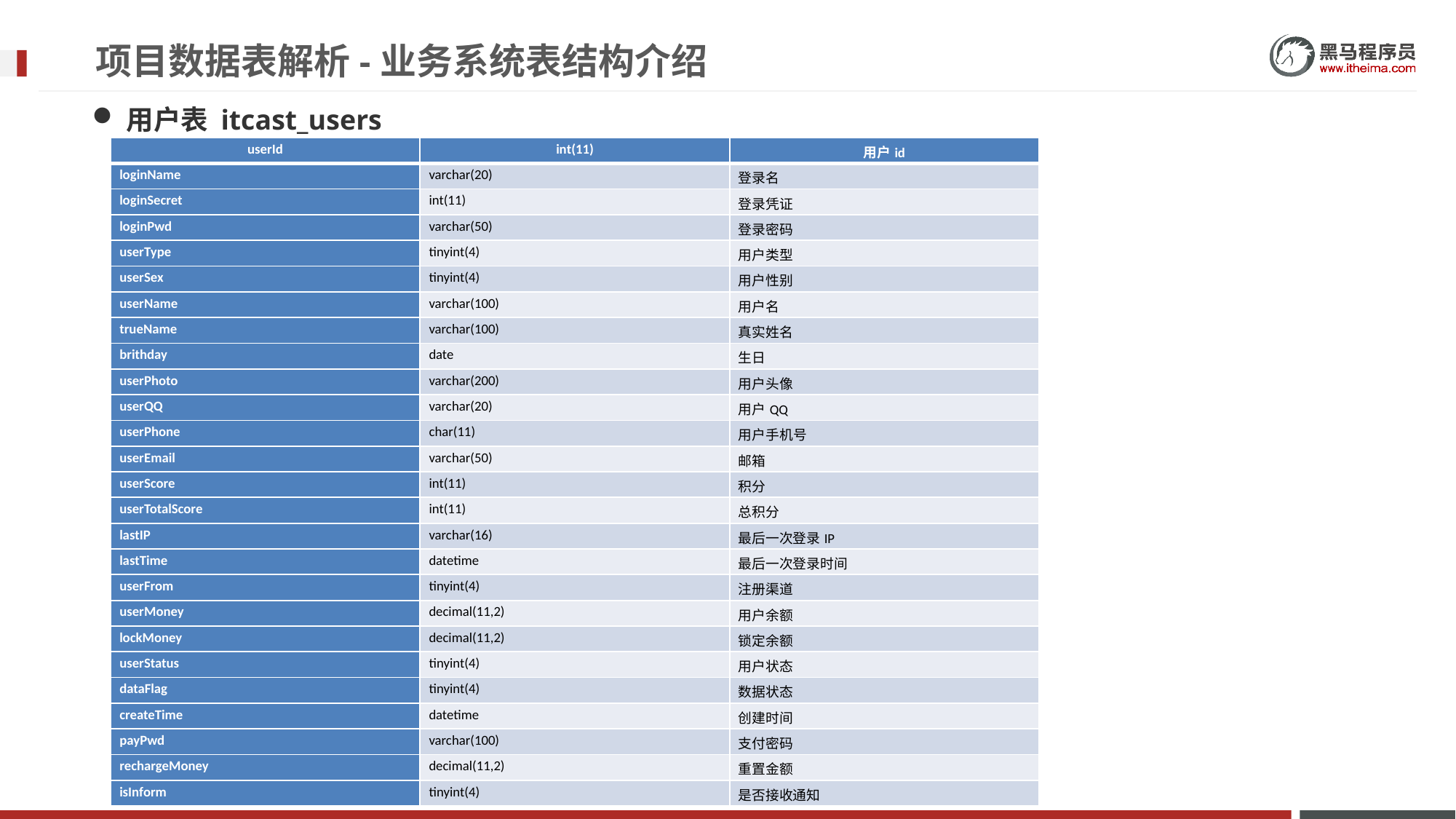

# 项目数据表解析-业务系统表结构介绍
用户表 itcast_users

| userId | int(11) | 用户id |
| --- | --- | --- |
| loginName | varchar(20) | 登录名 |
| loginSecret | int(11) | 登录凭证 |
| loginPwd | varchar(50) | 登录密码 |
| userType | tinyint(4) | 用户类型 |
| userSex | tinyint(4) | 用户性别 |
| userName | varchar(100) | 用户名 |
| trueName | varchar(100) | 真实姓名 |
| brithday | date | 生日 |
| userPhoto | varchar(200) | 用户头像 |
| userQQ | varchar(20) | 用户QQ |
| userPhone | char(11) | 用户手机号 |
| userEmail | varchar(50) | 邮箱 |
| userScore | int(11) | 积分 |
| userTotalScore | int(11) | 总积分 |
| lastIP | varchar(16) | 最后一次登录IP |
| lastTime | datetime | 最后一次登录时间 |
| userFrom | tinyint(4) | 注册渠道 |
| userMoney | decimal(11,2) | 用户余额 |
| lockMoney | decimal(11,2) | 锁定余额 |
| userStatus | tinyint(4) | 用户状态 |
| dataFlag | tinyint(4) | 数据状态 |
| createTime | datetime | 创建时间 |
| payPwd | varchar(100) | 支付密码 |
| rechargeMoney | decimal(11,2) | 重置金额 |
| isInform | tinyint(4) | 是否接收通知 |